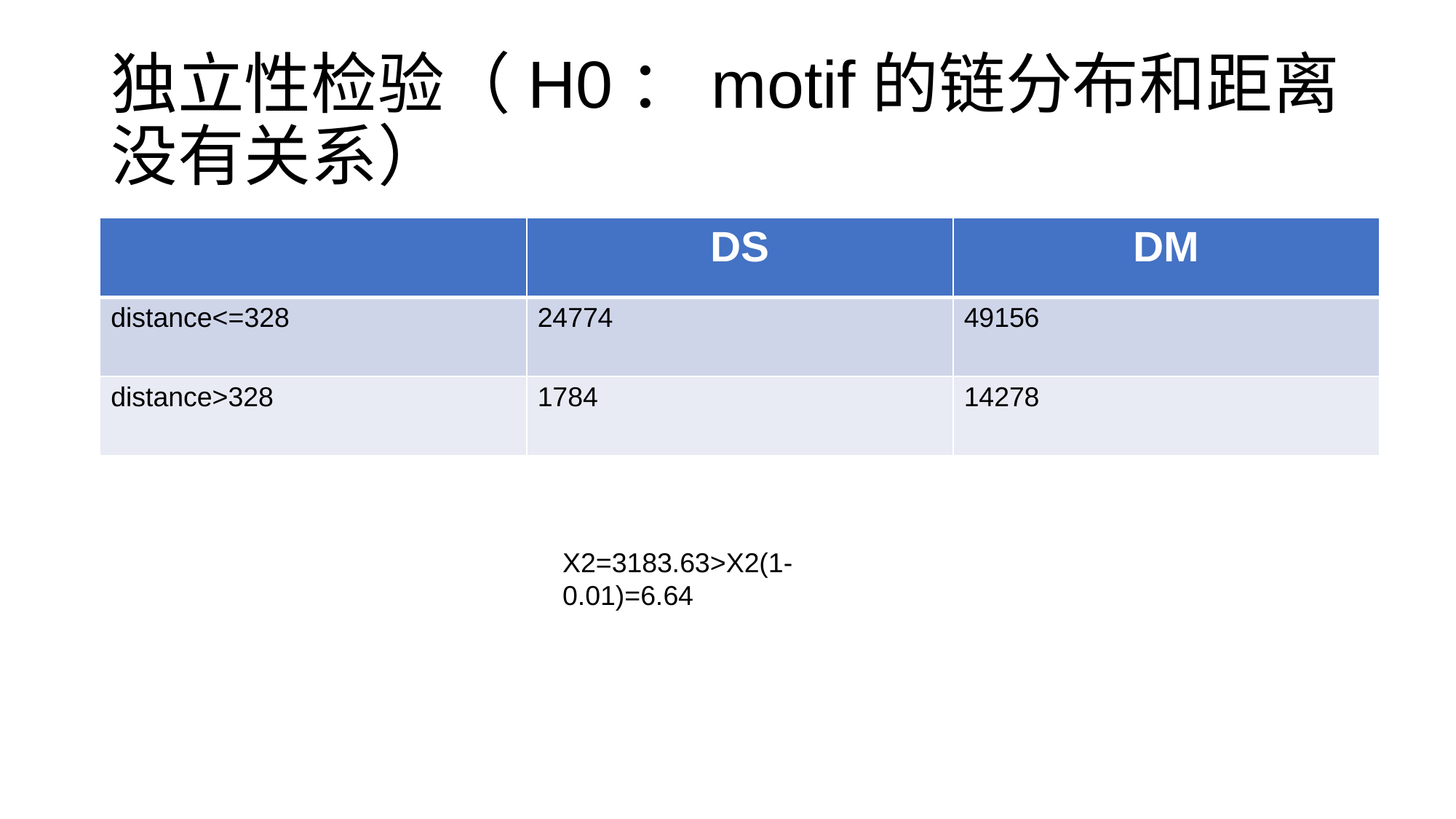

# 独立性检验（H0：motif的链分布和距离没有关系）
|  | DS | DM |
| --- | --- | --- |
| distance<=328 | 24774 | 49156 |
| distance>328 | 1784 | 14278 |
X2=3183.63>X2(1-0.01)=6.64